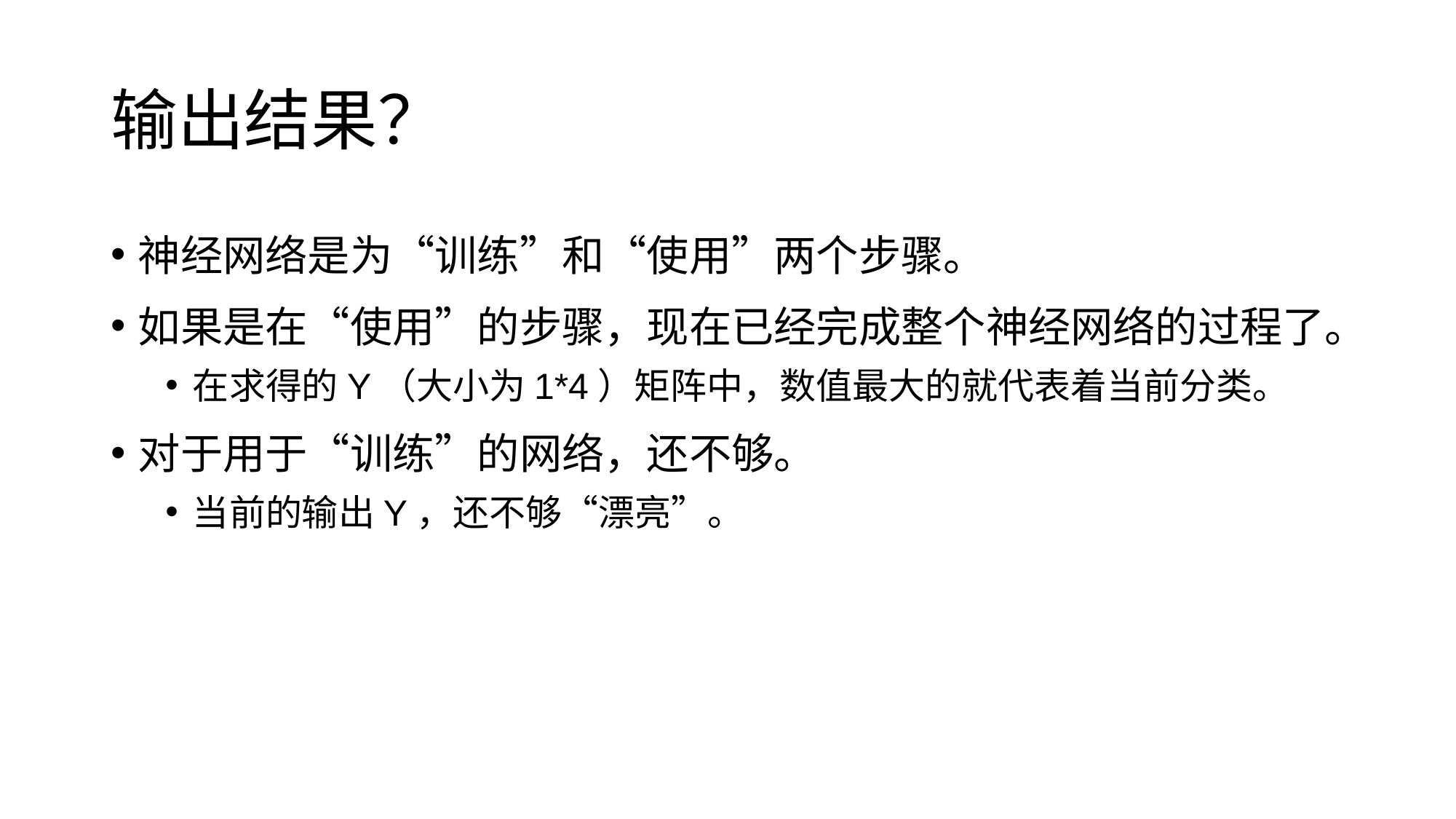

# 输出结果？
神经网络是为“训练”和“使用”两个步骤。
如果是在“使用”的步骤，现在已经完成整个神经网络的过程了。
在求得的Y（大小为1*4）矩阵中，数值最大的就代表着当前分类。
对于用于“训练”的网络，还不够。
当前的输出Y，还不够“漂亮”。